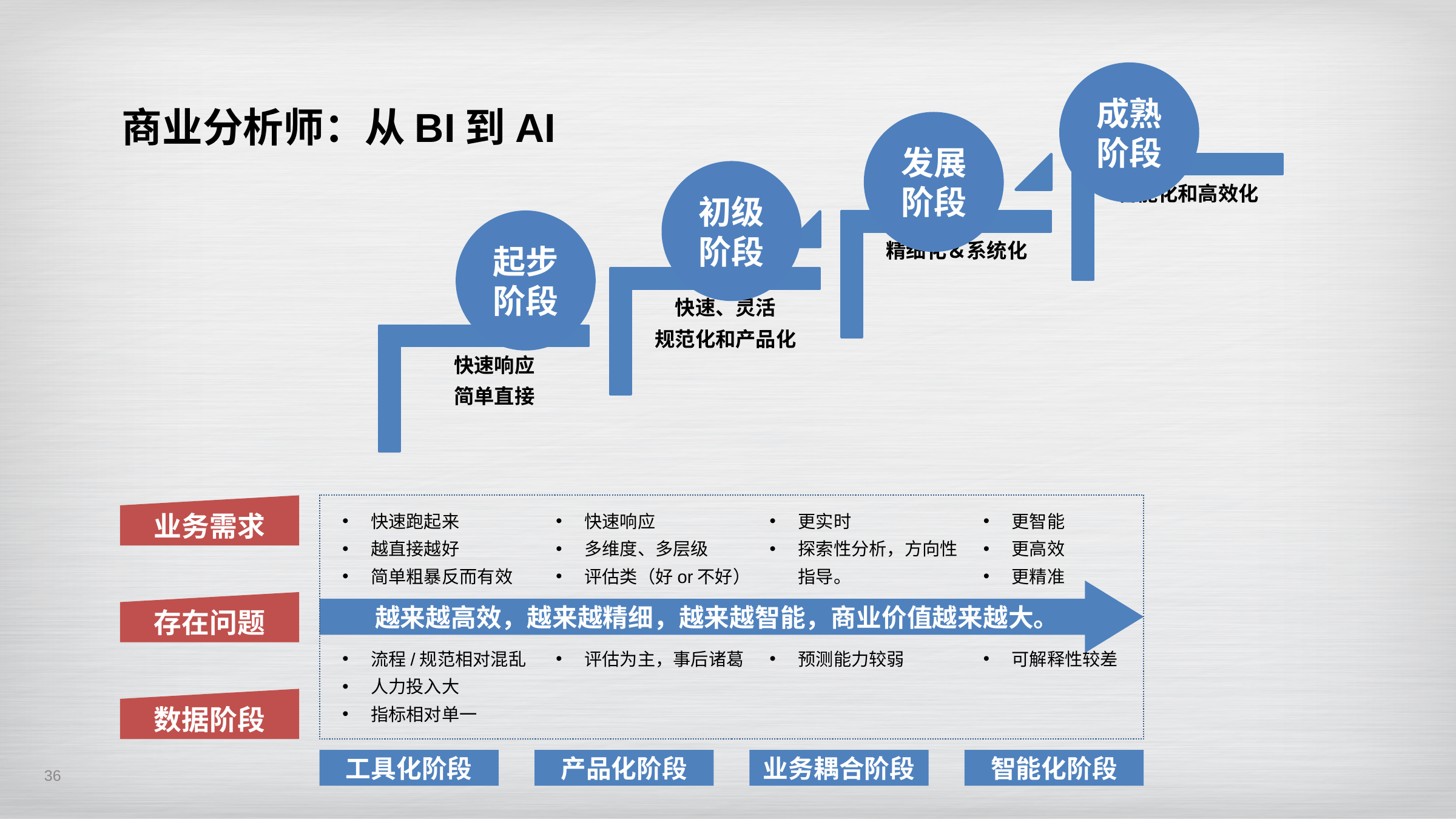

成熟阶段
商业分析师：从BI到AI
发展阶段
快速响应
简单直接
快速、灵活
规范化和产品化
精细化＆系统化
智能化和高效化
初级阶段
起步阶段
业务需求

快速跑起来
越直接越好
简单粗暴反而有效

流程/规范相对混乱
人力投入大
指标相对单一
快速响应
多维度、多层级
评估类（好or不好）

评估为主，事后诸葛

更实时
探索性分析，方向性指导。

预测能力较弱
更智能
更高效
更精准

可解释性较差
越来越高效，越来越精细，越来越智能，商业价值越来越大。
存在问题
数据阶段
工具化阶段
产品化阶段
业务耦合阶段
智能化阶段